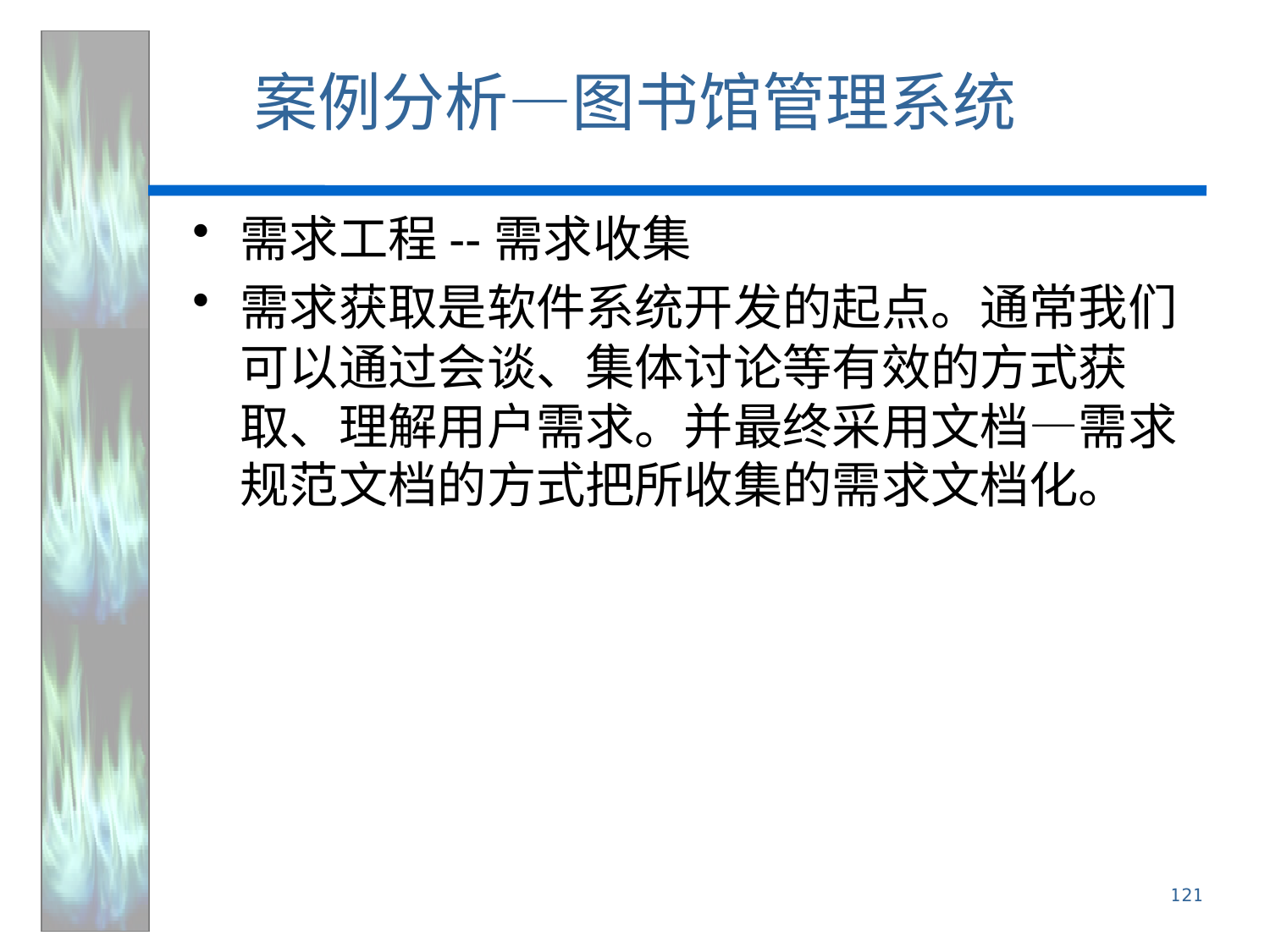

# 案例分析—图书馆管理系统
需求工程--需求收集
需求获取是软件系统开发的起点。通常我们可以通过会谈、集体讨论等有效的方式获取、理解用户需求。并最终采用文档—需求规范文档的方式把所收集的需求文档化。
121